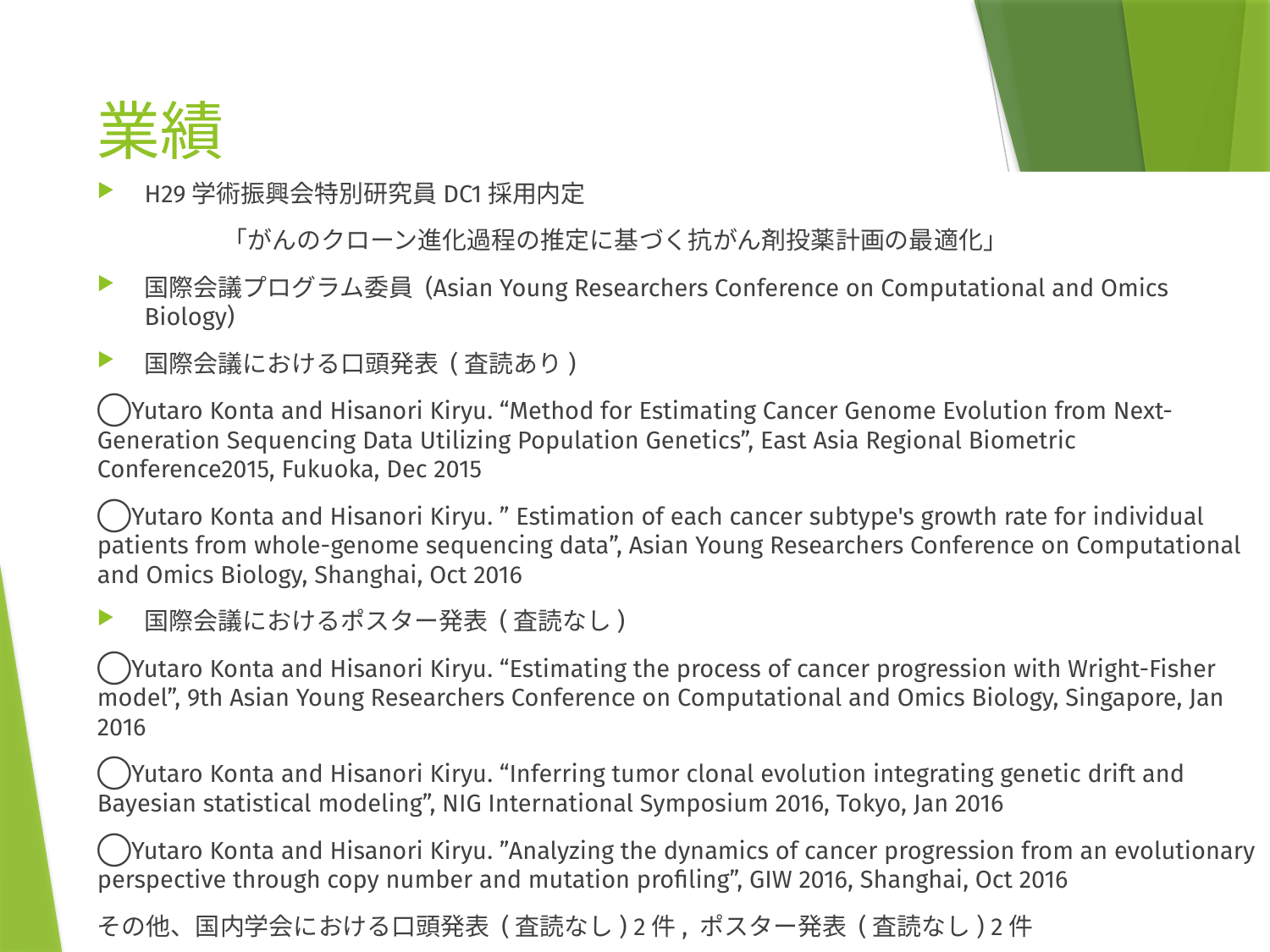

# 業績
H29学術振興会特別研究員DC1採用内定
	「がんのクローン進化過程の推定に基づく抗がん剤投薬計画の最適化」
国際会議プログラム委員 (Asian Young Researchers Conference on Computational and Omics Biology)
国際会議における口頭発表 (査読あり)
⃝Yutaro Konta and Hisanori Kiryu. “Method for Estimating Cancer Genome Evolution from Next-Generation Sequencing Data Utilizing Population Genetics”, East Asia Regional Biometric Conference2015, Fukuoka, Dec 2015
⃝Yutaro Konta and Hisanori Kiryu. ” Estimation of each cancer subtype's growth rate for individual patients from whole-genome sequencing data”, Asian Young Researchers Conference on Computational and Omics Biology, Shanghai, Oct 2016
国際会議におけるポスター発表 (査読なし)
⃝Yutaro Konta and Hisanori Kiryu. “Estimating the process of cancer progression with Wright-Fisher model”, 9th Asian Young Researchers Conference on Computational and Omics Biology, Singapore, Jan 2016
⃝Yutaro Konta and Hisanori Kiryu. “Inferring tumor clonal evolution integrating genetic drift and Bayesian statistical modeling”, NIG International Symposium 2016, Tokyo, Jan 2016
⃝Yutaro Konta and Hisanori Kiryu. ”Analyzing the dynamics of cancer progression from an evolutionary perspective through copy number and mutation profiling”, GIW 2016, Shanghai, Oct 2016
その他、国内学会における口頭発表 (査読なし) 2件, ポスター発表 (査読なし) 2件